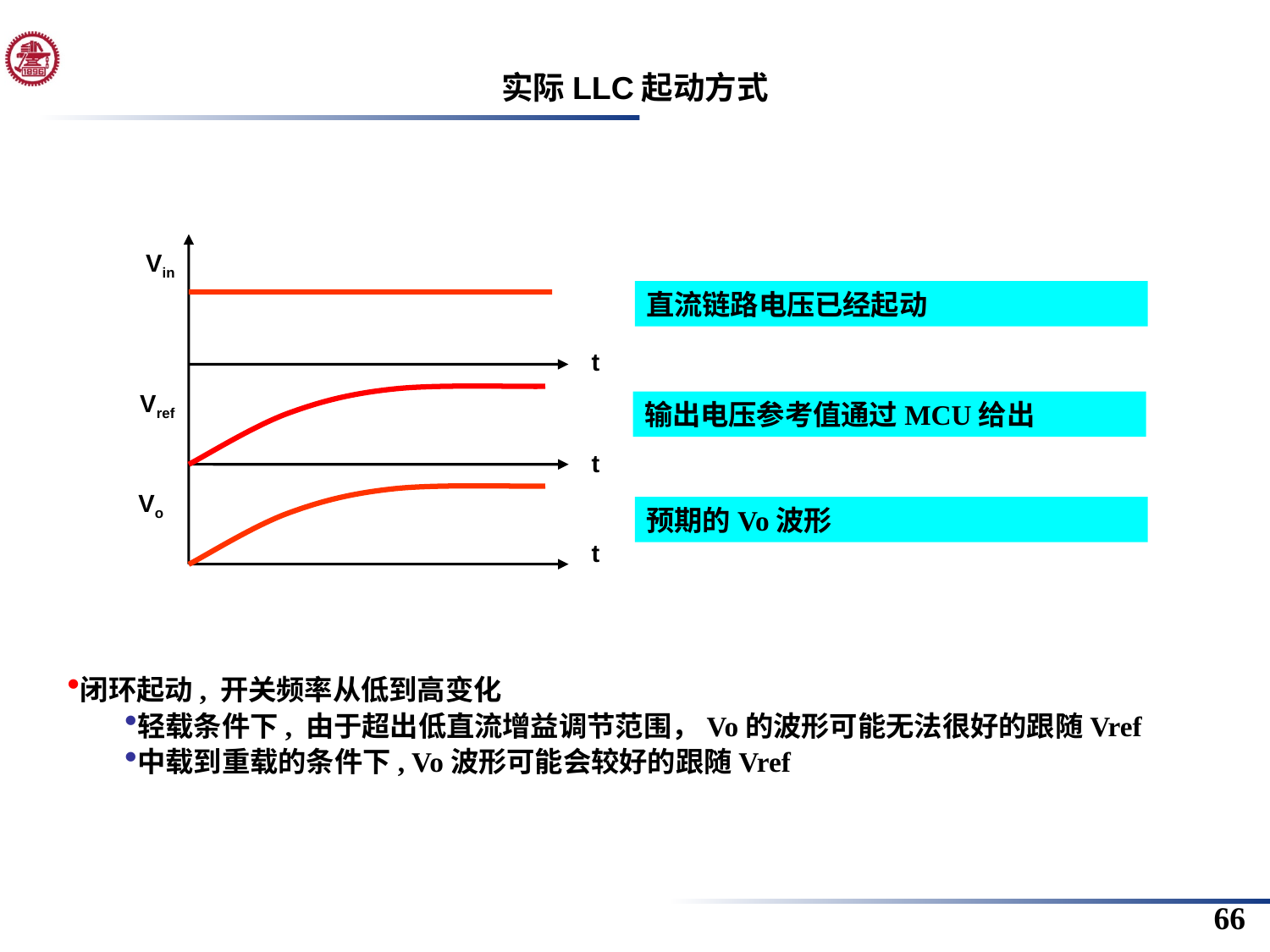

实际LLC起动方式

Vin
直流链路电压已经起动

t

Vref

输出电压参考值通过MCU给出
t

Vo

预期的Vo波形
t

闭环起动, 开关频率从低到高变化
轻载条件下, 由于超出低直流增益调节范围，Vo的波形可能无法很好的跟随Vref
中载到重载的条件下, Vo波形可能会较好的跟随Vref